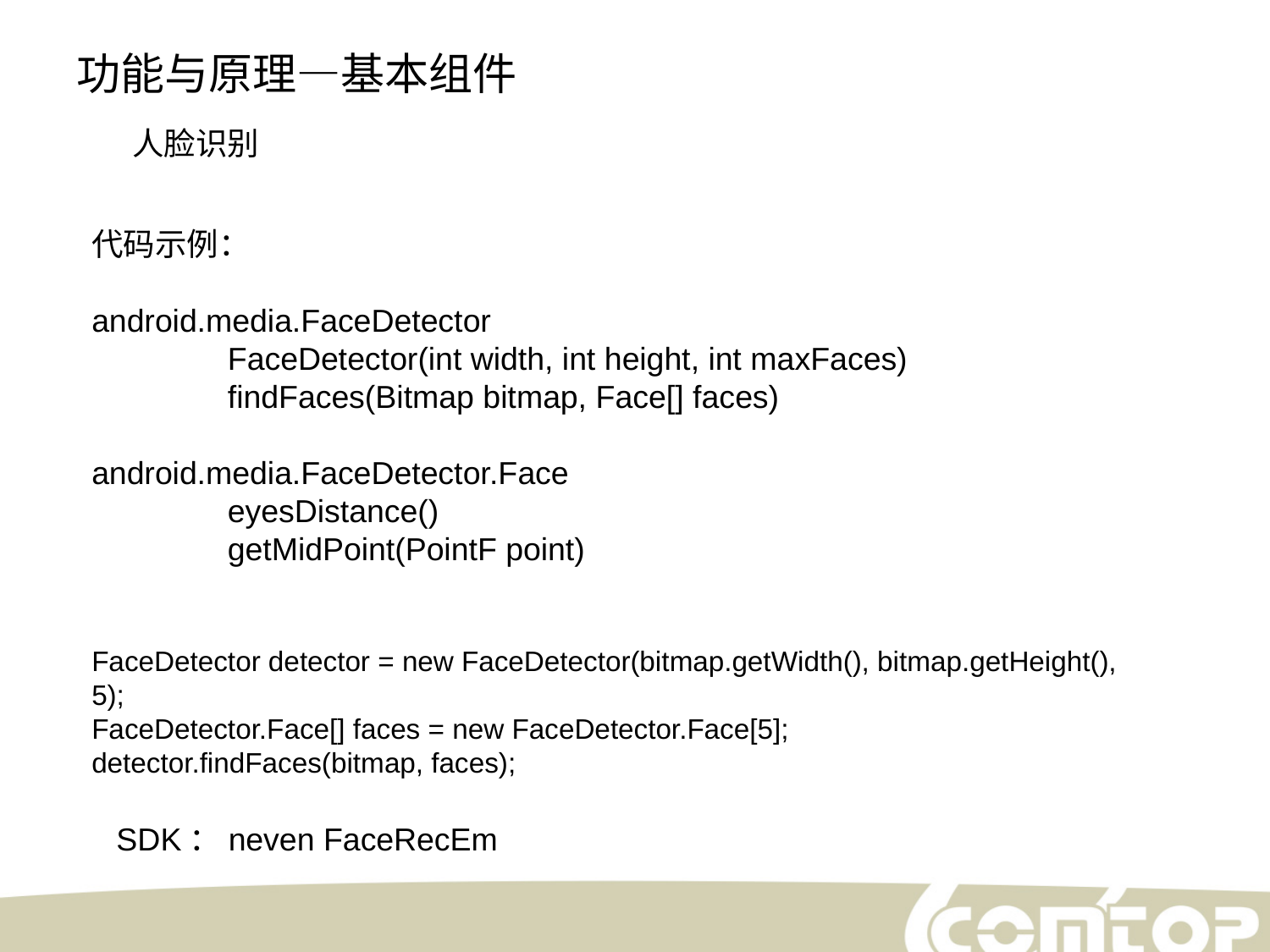

功能与原理—基本组件
人脸识别
代码示例：

android.media.FaceDetector
	 FaceDetector(int width, int height, int maxFaces)
	 findFaces(Bitmap bitmap, Face[] faces)

android.media.FaceDetector.Face
	 eyesDistance()
	 getMidPoint(PointF point)

FaceDetector detector = new FaceDetector(bitmap.getWidth(), bitmap.getHeight(), 5);
FaceDetector.Face[] faces = new FaceDetector.Face[5];
detector.findFaces(bitmap, faces);

SDK：neven FaceRecEm